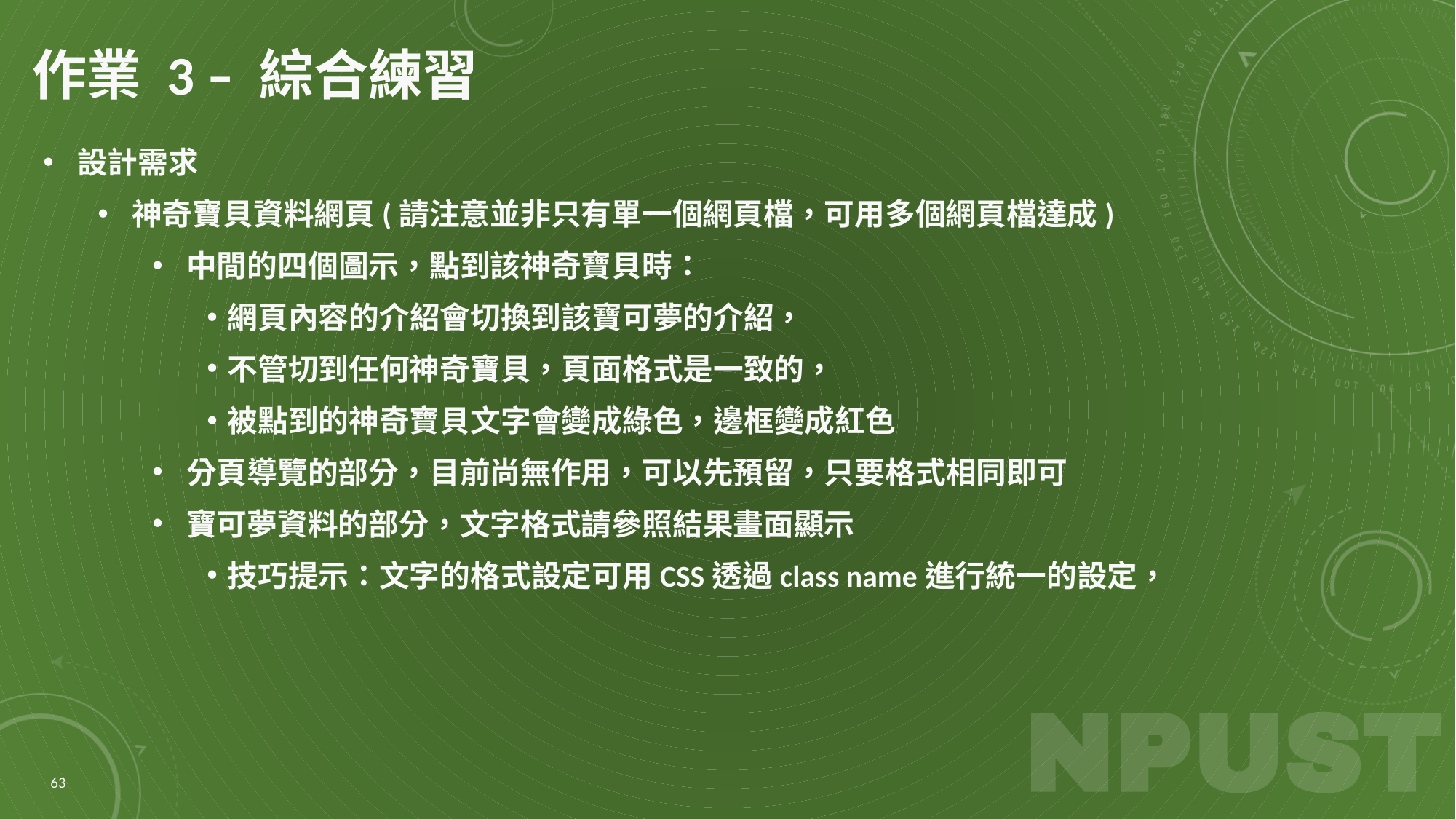

# 作業 3 – 綜合練習
設計需求
神奇寶貝資料網頁(請注意並非只有單一個網頁檔，可用多個網頁檔達成)
中間的四個圖示，點到該神奇寶貝時：
網頁內容的介紹會切換到該寶可夢的介紹，
不管切到任何神奇寶貝，頁面格式是一致的，
被點到的神奇寶貝文字會變成綠色，邊框變成紅色
分頁導覽的部分，目前尚無作用，可以先預留，只要格式相同即可
寶可夢資料的部分，文字格式請參照結果畫面顯示
技巧提示：文字的格式設定可用CSS透過class name進行統一的設定，

63